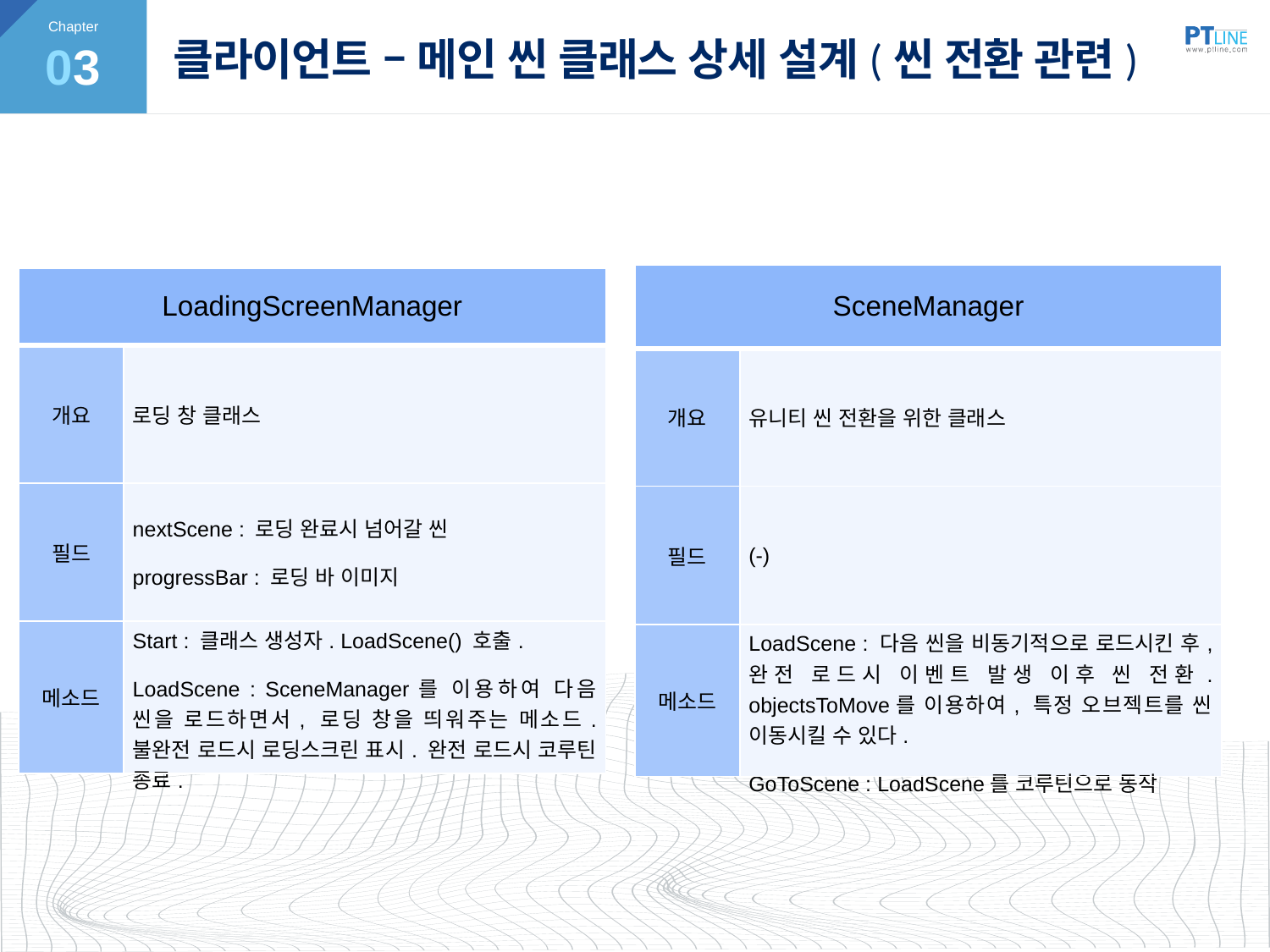

03
# 클라이언트 – 메인 씬 클래스 상세 설계(씬 전환 관련)
| SceneManager |  |
| --- | --- |
| 개요 | 유니티 씬 전환을 위한 클래스 |
| 필드 | (-) |
| 메소드 | LoadScene : 다음 씬을 비동기적으로 로드시킨 후, 완전 로드시 이벤트 발생 이후 씬 전환. objectsToMove를 이용하여, 특정 오브젝트를 씬 이동시킬 수 있다. GoToScene : LoadScene를 코루틴으로 동작 |
| LoadingScreenManager |  |
| --- | --- |
| 개요 | 로딩 창 클래스 |
| 필드 | nextScene : 로딩 완료시 넘어갈 씬 progressBar : 로딩 바 이미지 |
| 메소드 | Start : 클래스 생성자. LoadScene() 호출. LoadScene : SceneManager를 이용하여 다음 씬을 로드하면서, 로딩 창을 띄워주는 메소드. 불완전 로드시 로딩스크린 표시. 완전 로드시 코루틴 종료. |